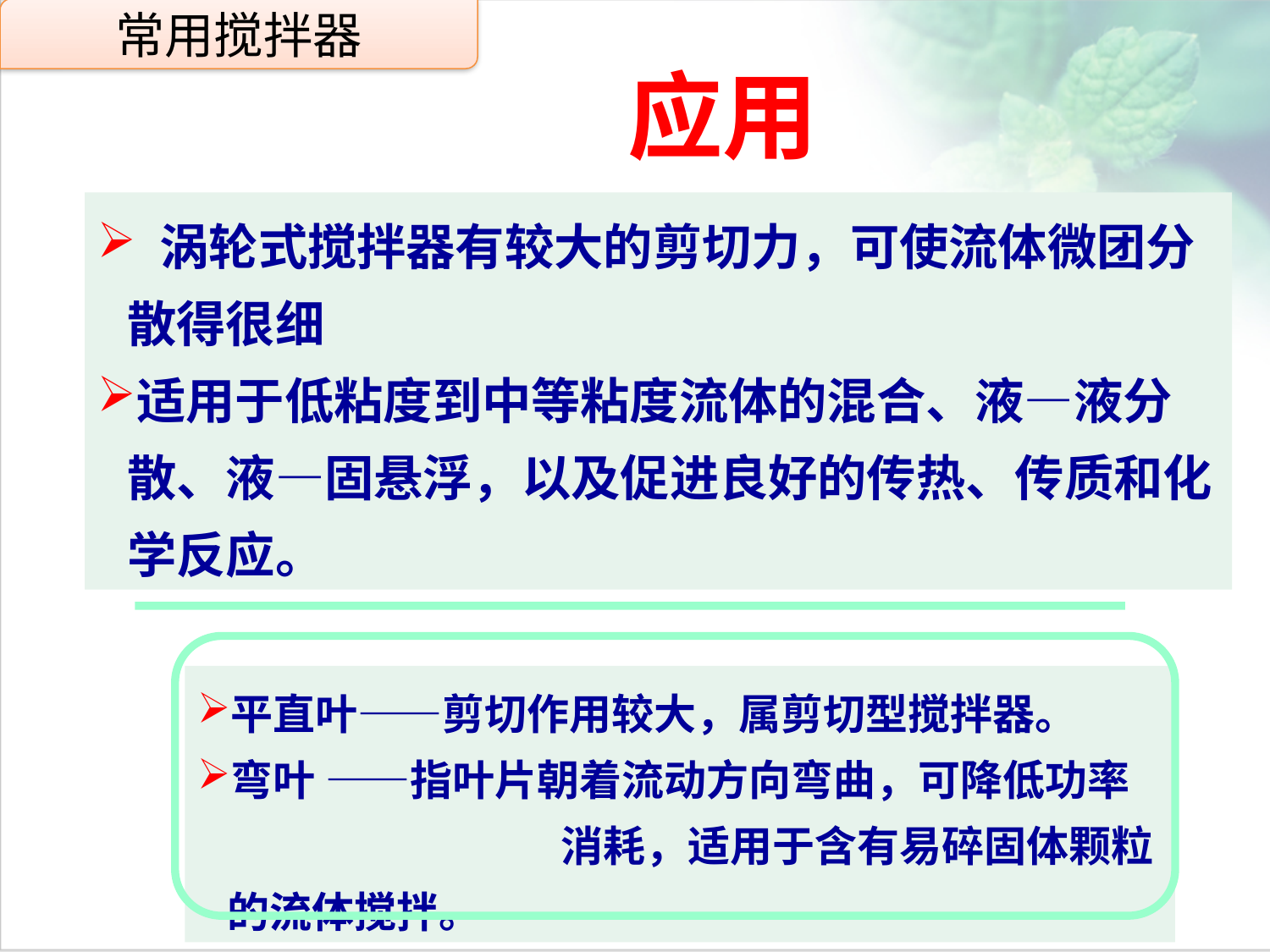

常用搅拌器
应用
 涡轮式搅拌器有较大的剪切力，可使流体微团分散得很细
适用于低粘度到中等粘度流体的混合、液—液分散、液—固悬浮，以及促进良好的传热、传质和化学反应。
点击添加文本
点击添加文本
点击添加文本

平直叶——剪切作用较大，属剪切型搅拌器。
弯叶 ——指叶片朝着流动方向弯曲，可降低功率                                       消耗，适用于含有易碎固体颗粒的流体搅拌。
点击添加文本